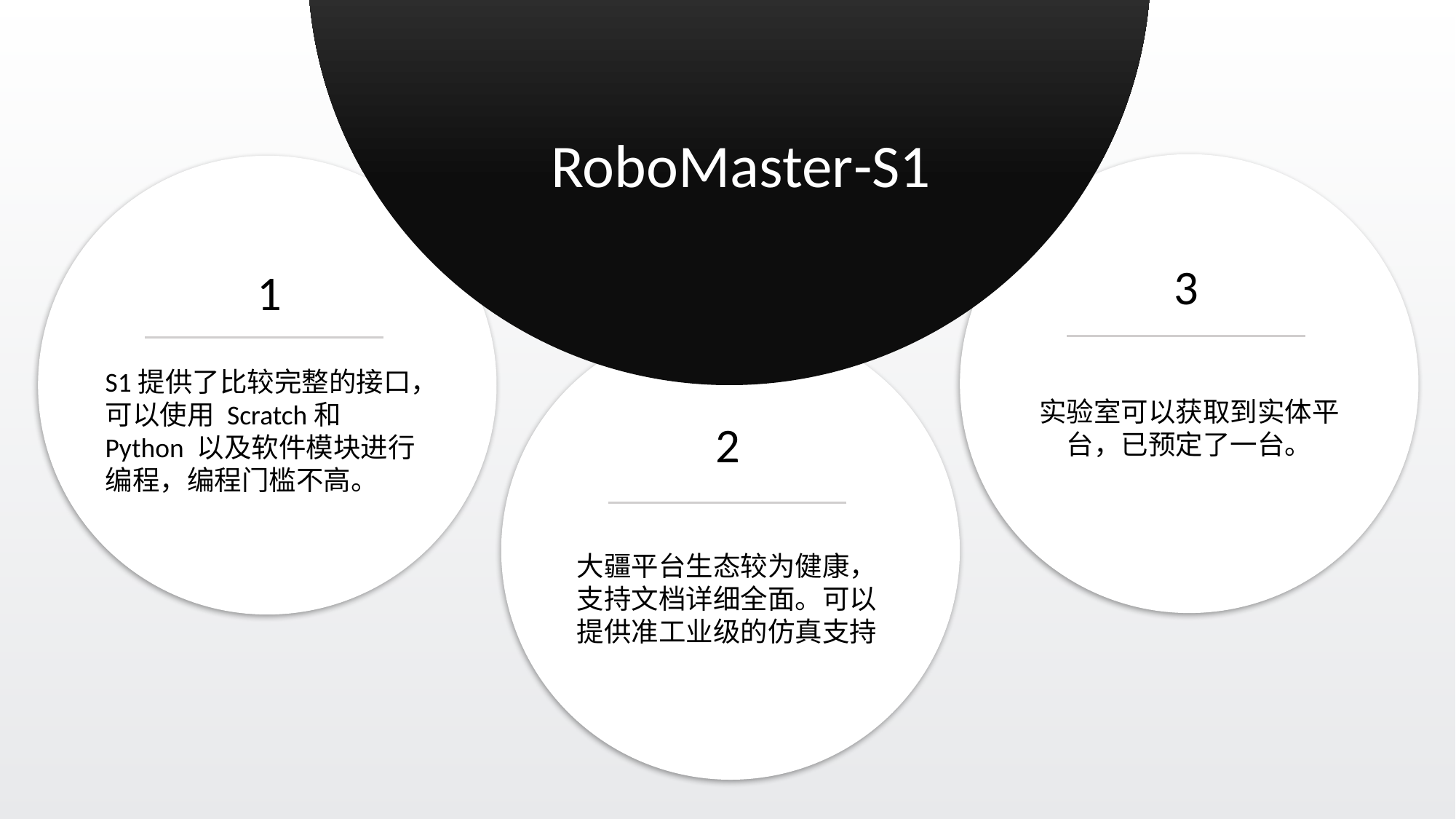

RoboMaster-S1

实验室可以获取到实体平台，已预定了一台。

1
S1提供了比较完整的接口，可以使用 Scratch和 Python 以及软件模块进行编程，编程门槛不高。
3

大疆平台生态较为健康，支持文档详细全面。可以提供准工业级的仿真支持
2